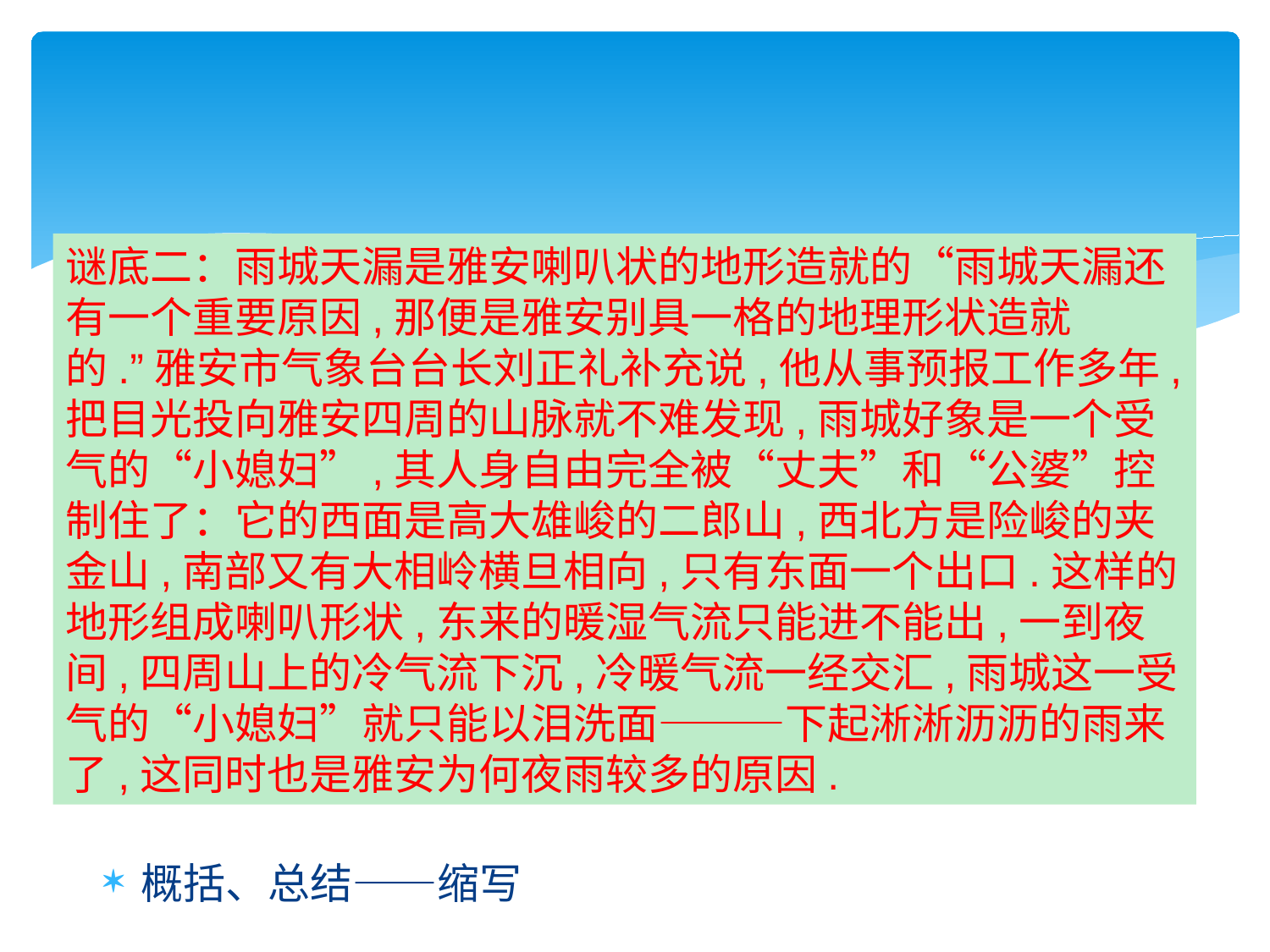

#
谜底二：雨城天漏是雅安喇叭状的地形造就的“雨城天漏还有一个重要原因,那便是雅安别具一格的地理形状造就的.”雅安市气象台台长刘正礼补充说,他从事预报工作多年,把目光投向雅安四周的山脉就不难发现,雨城好象是一个受气的“小媳妇”,其人身自由完全被“丈夫”和“公婆”控制住了：它的西面是高大雄峻的二郎山,西北方是险峻的夹金山,南部又有大相岭横旦相向,只有东面一个出口.这样的地形组成喇叭形状,东来的暖湿气流只能进不能出,一到夜间,四周山上的冷气流下沉,冷暖气流一经交汇,雨城这一受气的“小媳妇”就只能以泪洗面———下起淅淅沥沥的雨来了,这同时也是雅安为何夜雨较多的原因.
概括、总结——缩写